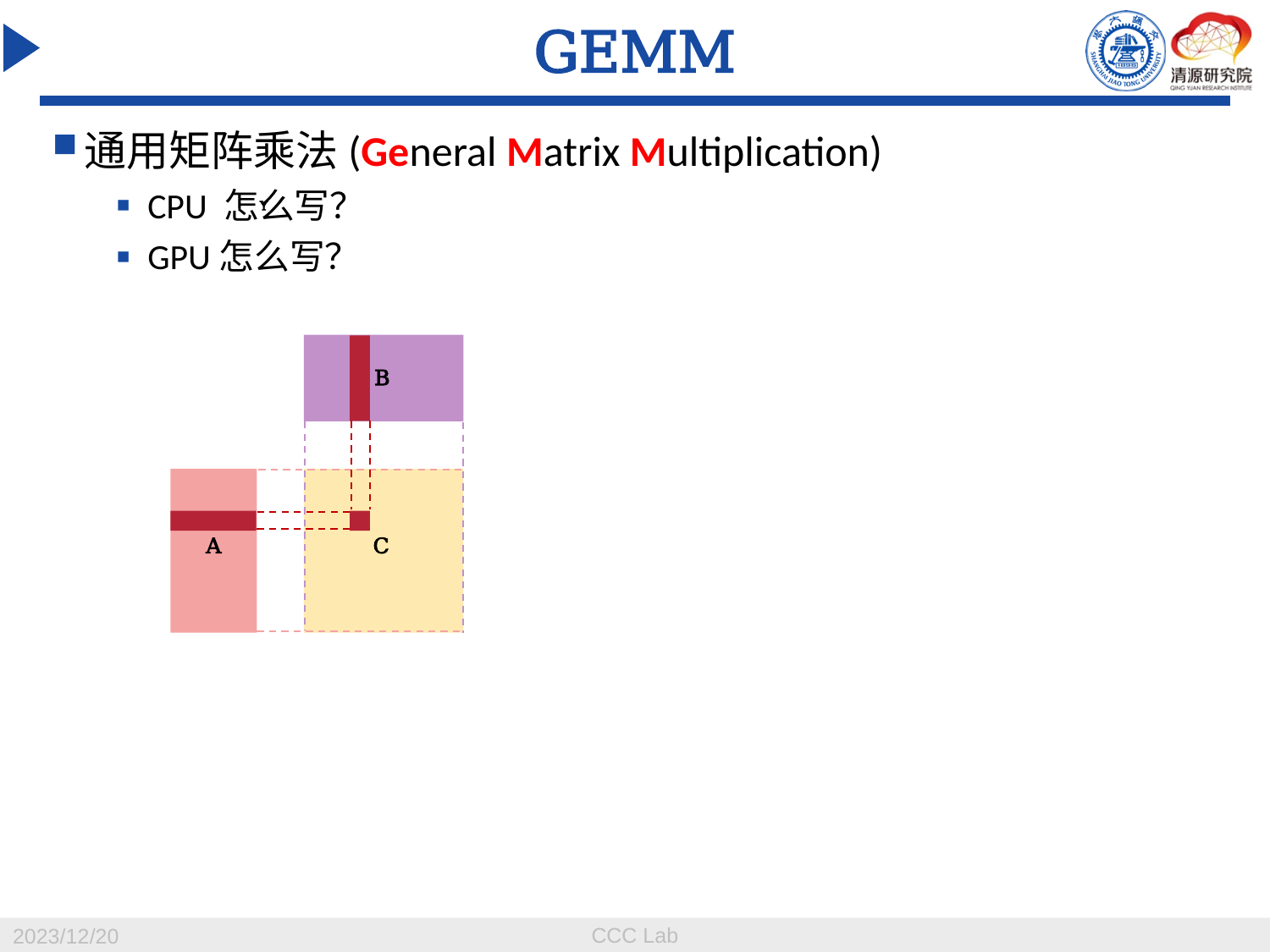

# GEMM
通用矩阵乘法(General Matrix Multiplication)
CPU 怎么写？
GPU怎么写？
Y

B

C
A
CCC Lab
2023/12/20